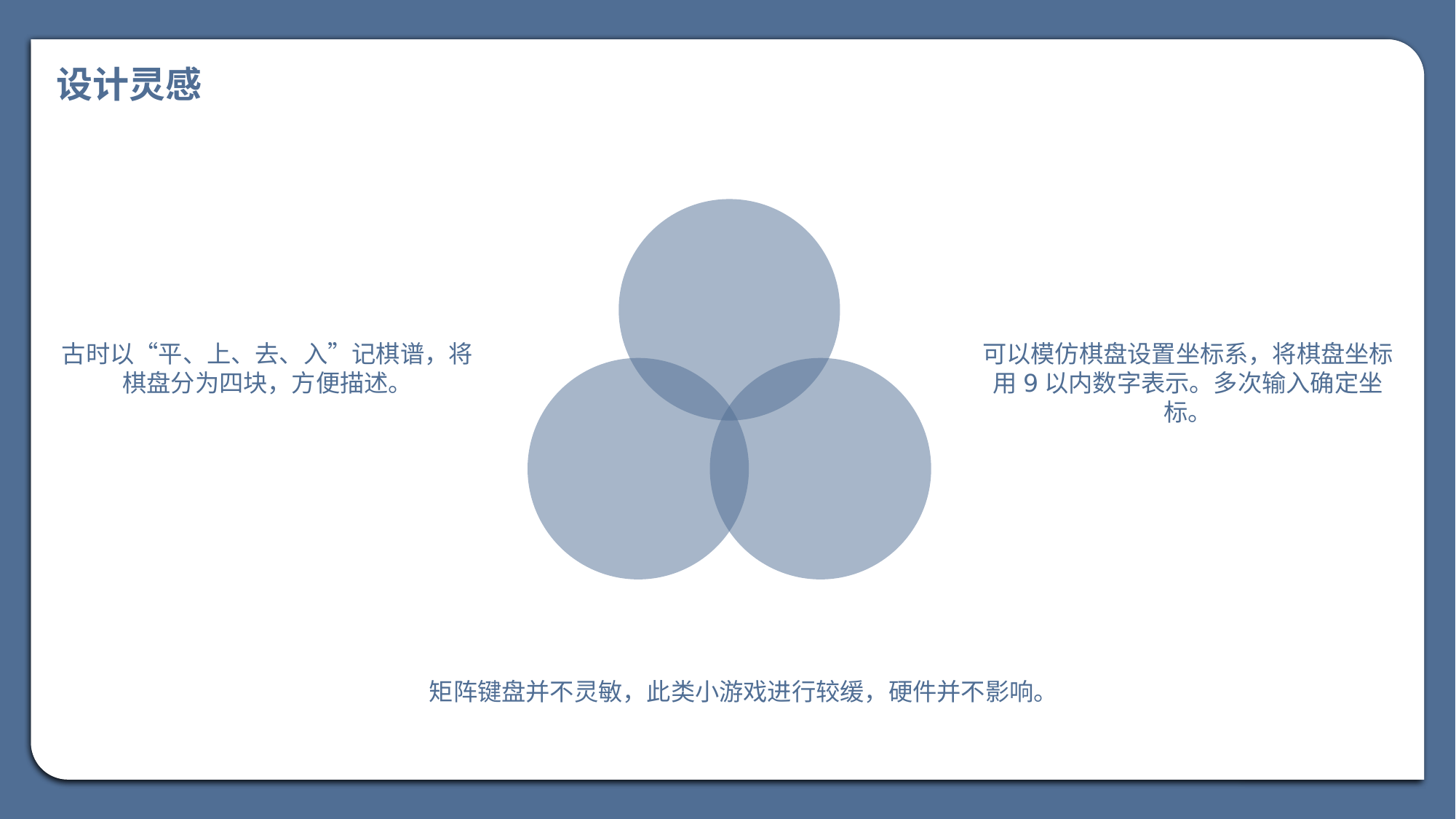

设计灵感

古时以“平、上、去、入”记棋谱，将棋盘分为四块，方便描述。
可以模仿棋盘设置坐标系，将棋盘坐标用9以内数字表示。多次输入确定坐标。

矩阵键盘并不灵敏，此类小游戏进行较缓，硬件并不影响。